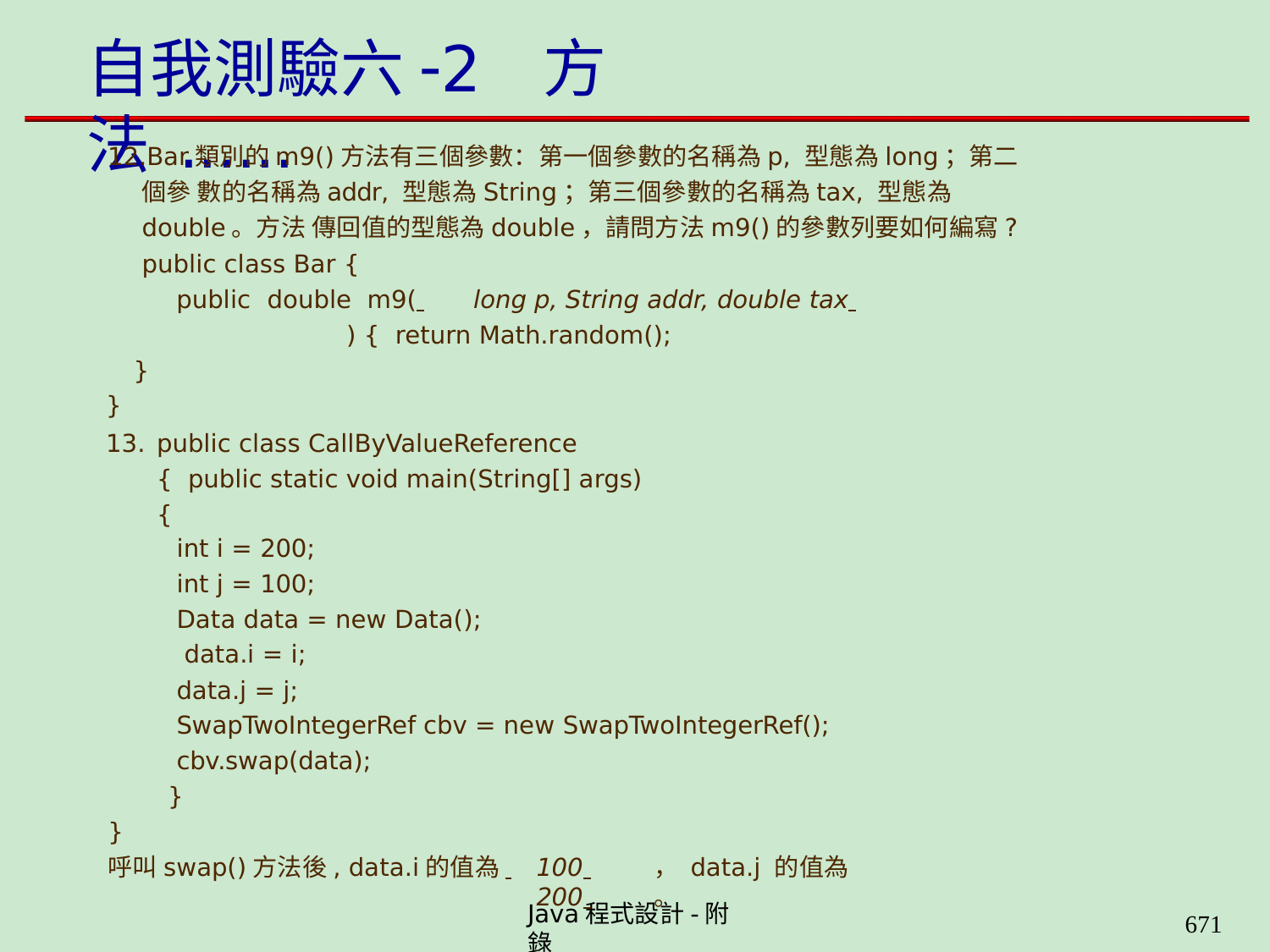

# 自我測驗六-2	方法 ......
Bar類別的m9()方法有三個參數：第一個參數的名稱為p, 型態為long；第二個參 數的名稱為addr, 型態為String；第三個參數的名稱為tax, 型態為double。方法 傳回值的型態為double，請問方法m9()的參數列要如何編寫?
public class Bar {
public double  m9( 	long p, String addr, double tax 	) {  return Math.random();
}
}
public class CallByValueReference {  public static void main(String[] args) {
int i = 200;
int j = 100;
Data data = new Data();  data.i = i;
data.j = j;
SwapTwoIntegerRef cbv = new SwapTwoIntegerRef();  cbv.swap(data);
}
}
呼叫swap()方法後, data.i的值為  	100 	， data.j 的值為 	200 	。
Java程式設計-附錄
671